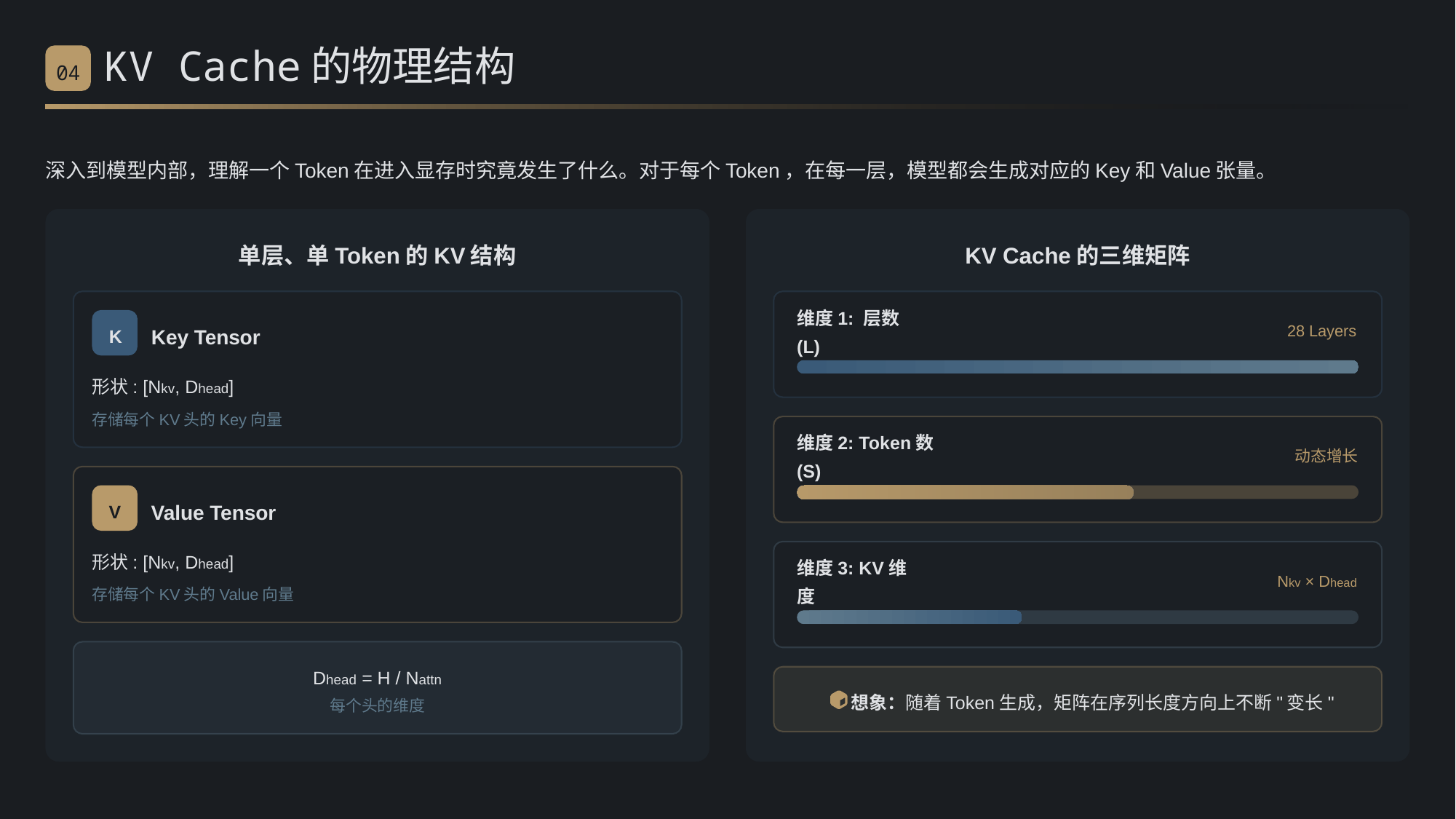

KV Cache的物理结构
04

深入到模型内部，理解一个Token在进入显存时究竟发生了什么。对于每个Token，在每一层，模型都会生成对应的Key和Value张量。

单层、单Token的KV结构
KV Cache的三维矩阵

维度1: 层数 (L)
Key Tensor
28 Layers
K

形状: [Nkv, Dhead]
存储每个KV头的Key向量

维度2: Token数 (S)
动态增长

Value Tensor
V

形状: [Nkv, Dhead]
维度3: KV维度
Nkv × Dhead
存储每个KV头的Value向量

Dhead = H / Nattn

想象：随着Token生成，矩阵在序列长度方向上不断"变长"

每个头的维度